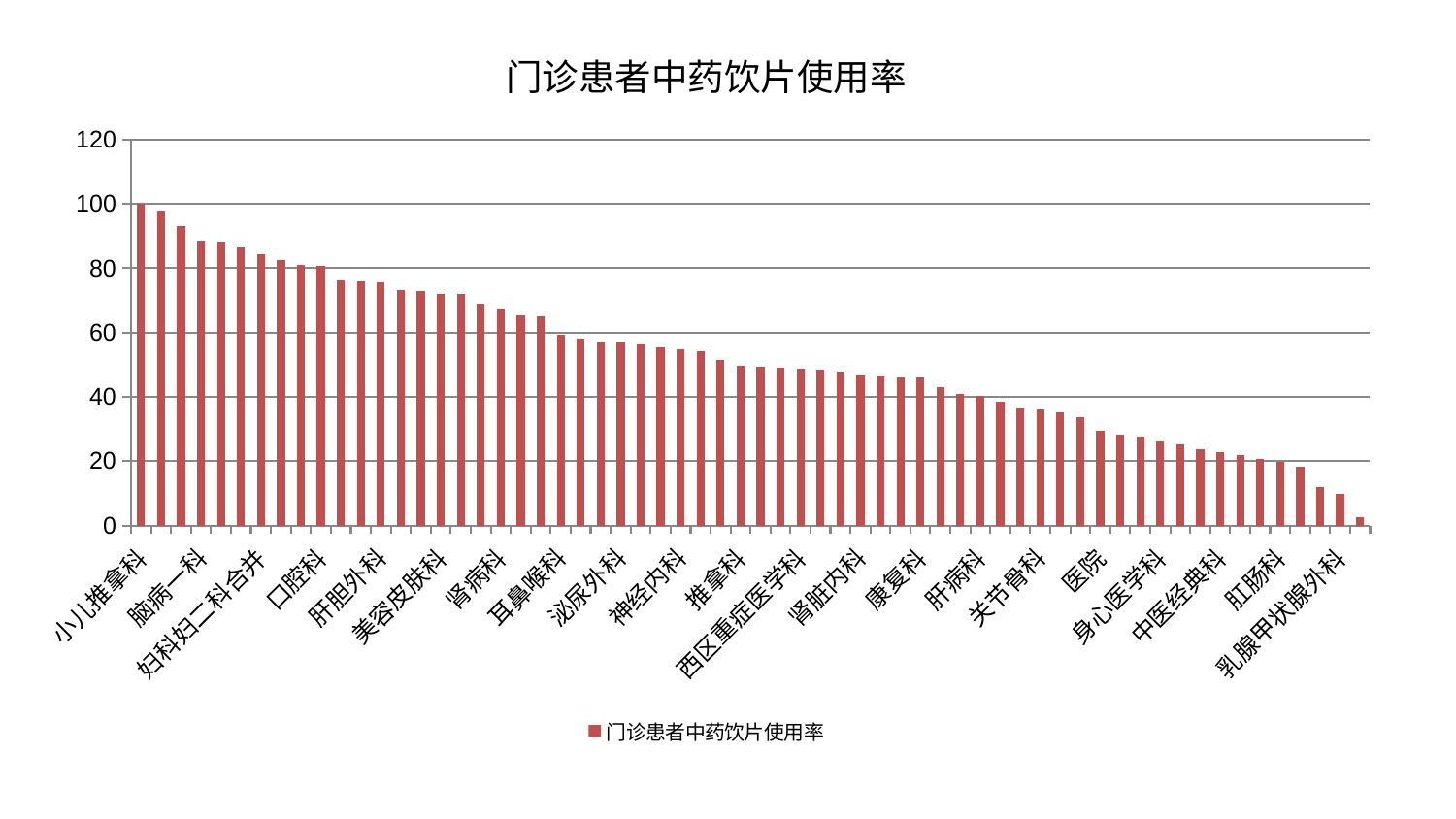

### Chart: 门诊患者中药饮片使用率

| Category | 门诊患者中药饮片使用率 |
|---|---|
| 小儿推拿科 | 100.00000000000001 |
| 东区重症医学科 | 98.06237461355337 |
| 消化内科 | 93.17339298037857 |
| 脑病一科 | 88.4648614020124 |
| 内分泌科 | 88.33760573089214 |
| 脾胃病科 | 86.3726534331209 |
| 妇科妇二科合并 | 84.360107400158 |
| 儿科 | 82.44002378602822 |
| 呼吸内科 | 80.91942576738855 |
| 口腔科 | 80.88474020959809 |
| 综合内科 | 76.22428012199732 |
| 脊柱骨科 | 75.84766967336951 |
| 肝胆外科 | 75.59698222845871 |
| 治未病中心 | 73.0491369092956 |
| 风湿病科 | 72.8185770497154 |
| 美容皮肤科 | 71.99395063712308 |
| 老年医学科 | 71.91386822507812 |
| 男科 | 69.09125568208628 |
| 肾病科 | 67.39000369501694 |
| 重症医学科 | 65.36134486012014 |
| 创伤骨科 | 64.93023808075104 |
| 耳鼻喉科 | 59.242392748662915 |
| 微创骨科 | 58.20220471870098 |
| 东区肾病科 | 57.124912083718286 |
| 泌尿外科 | 57.07419598192706 |
| 运动损伤骨科 | 56.56398946587343 |
| 神经外科 | 55.39632924557281 |
| 神经内科 | 54.672921199080726 |
| 妇二科 | 54.319367733248164 |
| 心病四科 | 51.575360378027284 |
| 推拿科 | 49.584807107867746 |
| 脑病三科 | 49.47649883315175 |
| 周围血管科 | 48.98460052286671 |
| 西区重症医学科 | 48.59936759815212 |
| 肿瘤内科 | 48.390990566219656 |
| 针灸科 | 47.764525245390274 |
| 肾脏内科 | 47.003318415666236 |
| 心病三科 | 46.74804152206877 |
| 骨科 | 45.961003999130206 |
| 康复科 | 45.90344473158257 |
| 心病二科 | 42.920666300114014 |
| 脾胃科消化科合并 | 40.879800249862484 |
| 肝病科 | 40.165925330131415 |
| 显微骨科 | 38.33959666232747 |
| 血液科 | 36.646864538189504 |
| 关节骨科 | 35.9822809580848 |
| 心血管内科 | 35.121177350452534 |
| 产科 | 33.752055238893064 |
| 医院 | 29.556240407928456 |
| 心病一科 | 28.28038072645699 |
| 眼科 | 27.599058120866516 |
| 身心医学科 | 26.375060997555856 |
| 皮肤科 | 25.186920709131623 |
| 妇科 | 23.575922305753018 |
| 中医经典科 | 22.857665793641964 |
| 胸外科 | 21.913270237647303 |
| 普通外科 | 20.536968169885654 |
| 肛肠科 | 19.853899685875927 |
| 中医外治中心 | 18.179939652912605 |
| 小儿骨科 | 12.05953970481697 |
| 乳腺甲状腺外科 | 9.758376304915508 |
| 脑病二科 | 2.7254083372845592 |
218